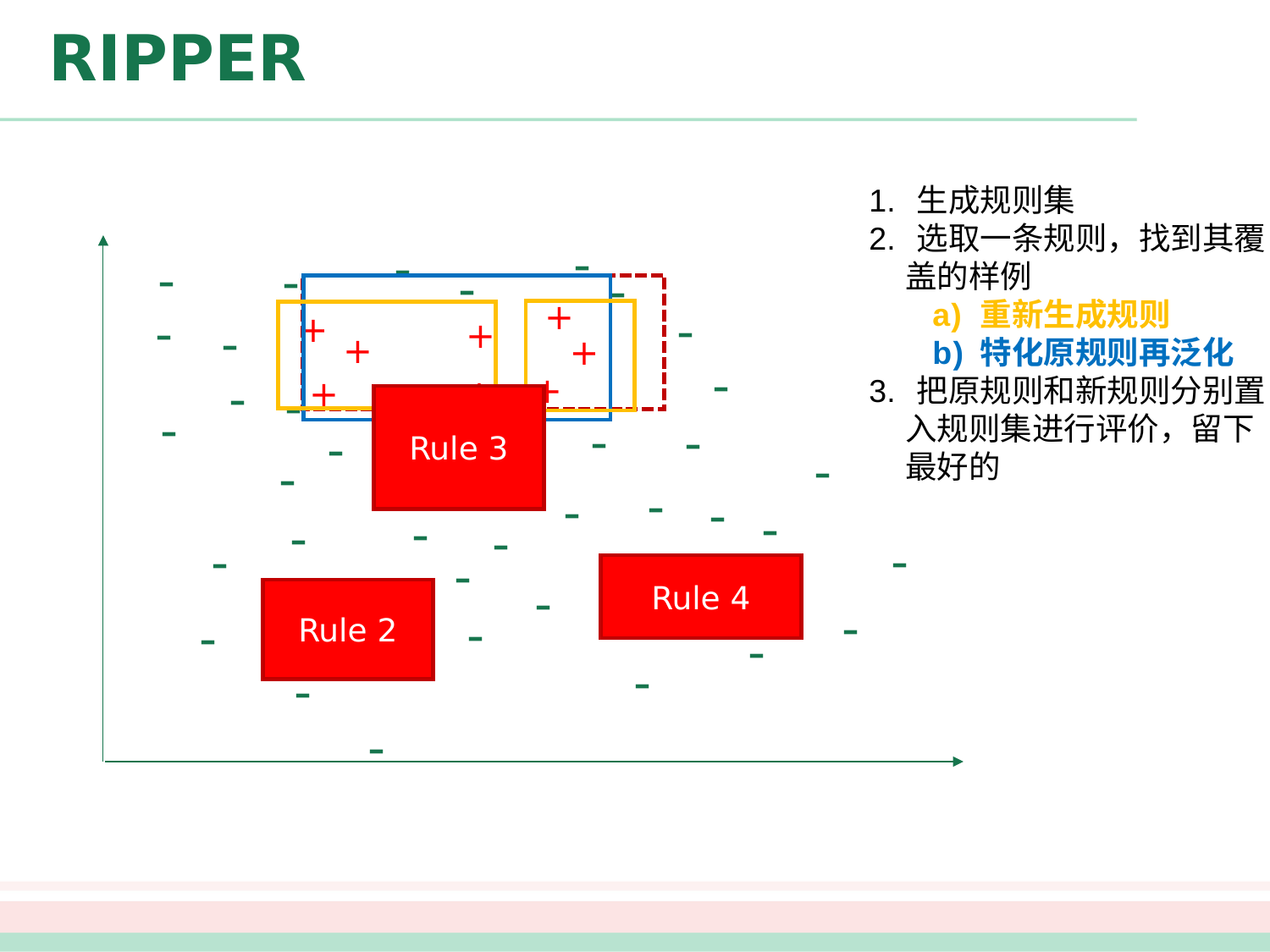

# RIPPER [Cohen, 1995]
生成规则集
选取一条规则，找到其覆
    盖的样例
重新生成规则
特化原规则再泛化
把原规则和新规则分别置
    入规则集进行评价，留下
    最好的
-
-
-
-
-
-
-
-
-
-
-
-
-
-
-
-
-
-
-
-
-
-
-
-
-
-
-
-
-
-
-
-
-
-
-

+
+
+
+
+
+
+
+
+
+
+

Rule 3
+
+
+
+
Rule 4
+
+
+
+
+
Rule 2
-